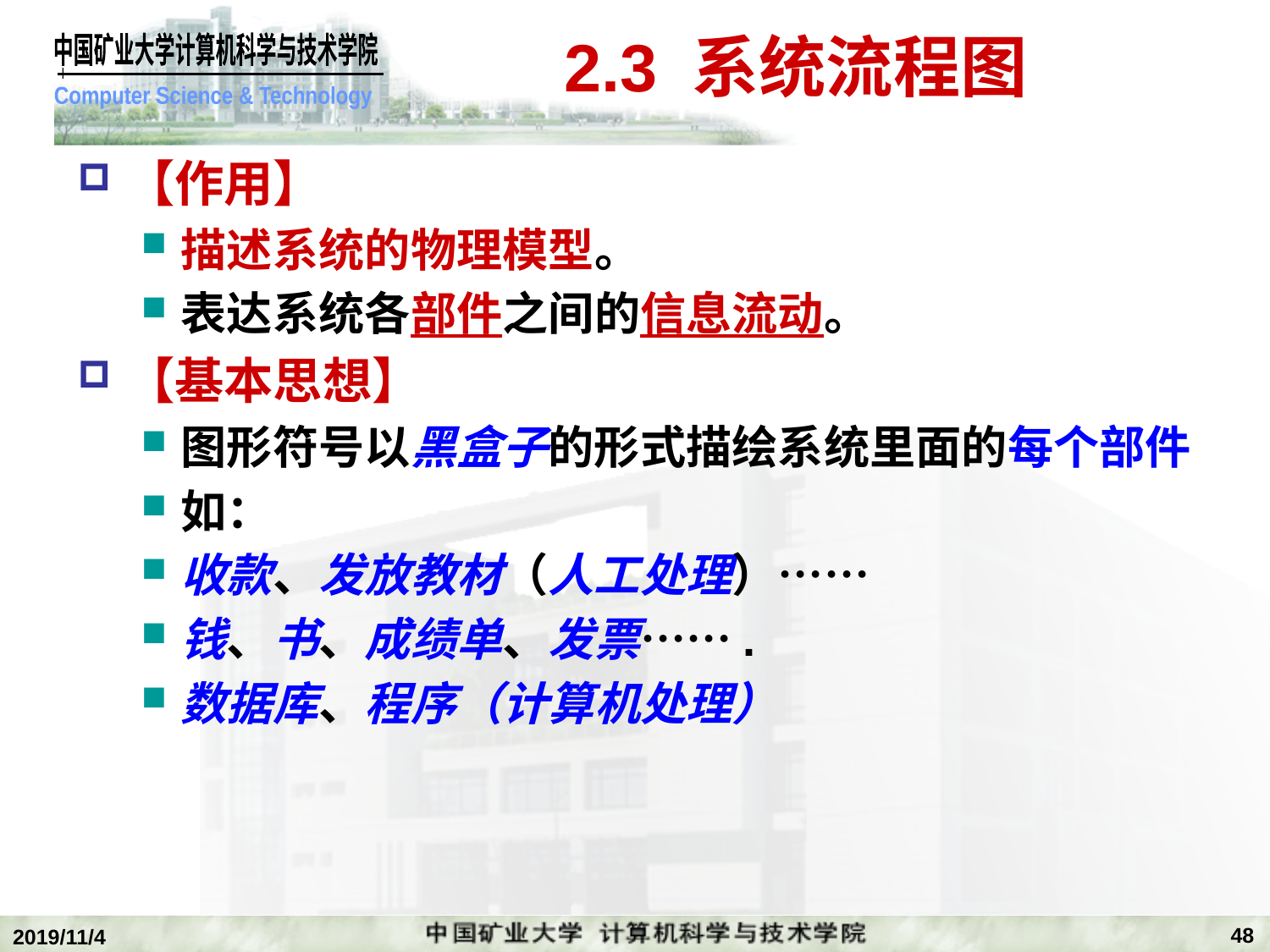

# 2.3 系统流程图
【作用】
描述系统的物理模型。
表达系统各部件之间的信息流动。
【基本思想】
图形符号以黑盒子的形式描绘系统里面的每个部件
如：
收款、发放教材（人工处理）……
钱、书、成绩单、发票…….
数据库、程序（计算机处理）

48
2019/11/4